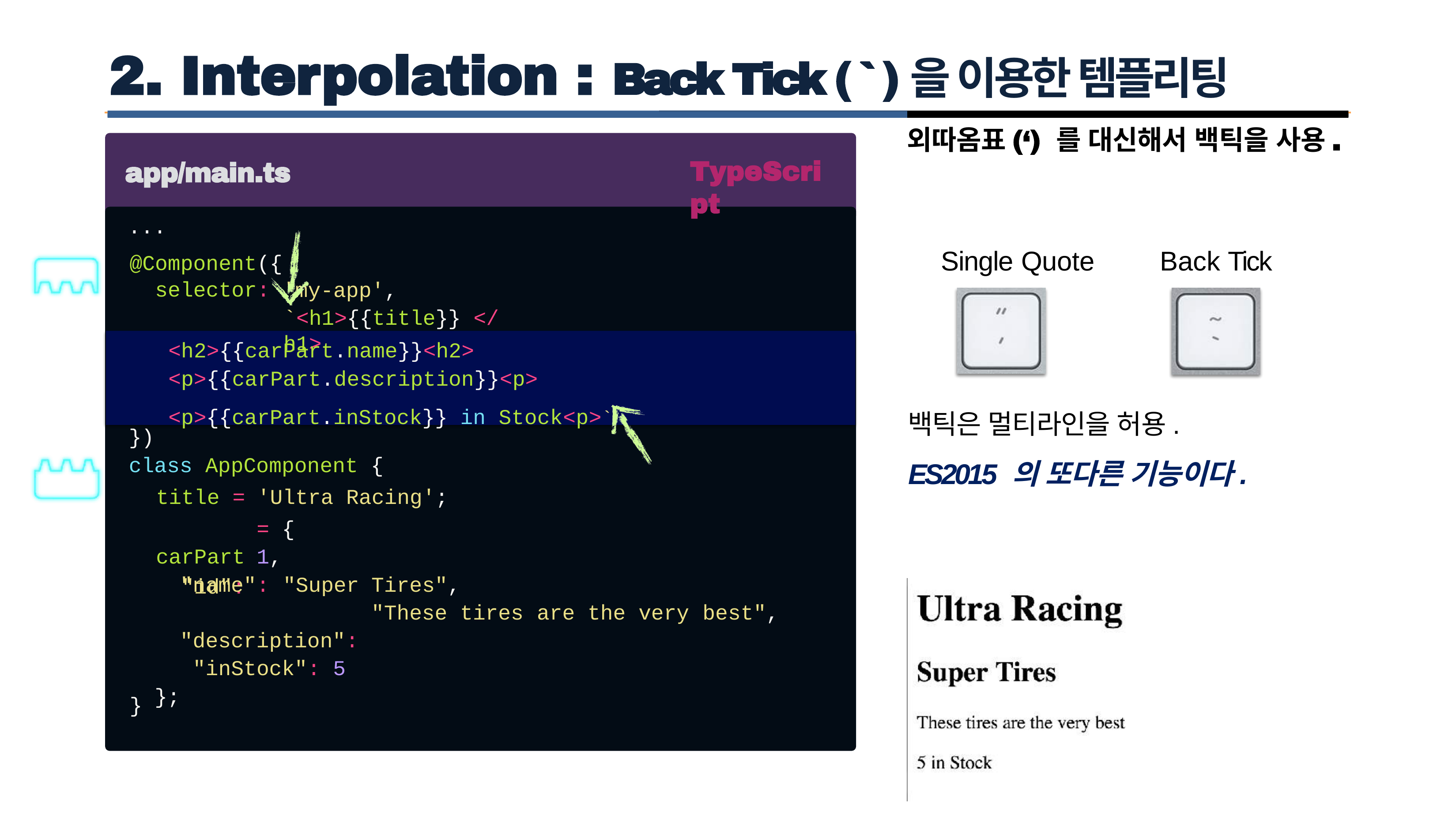

# 2. Interpolation : Back Tick ( ` )을 이용한 템플리팅

외따옴표(‘) 를 대신해서 백틱을 사용.

TypeScript
app/main.ts

...
@Component({

Single Quote
Back Tick

selector:  template:
'my-app',
`<h1>{{title}} </h1>

<h2>{{carPart.name}}<h2>
<p>{{carPart.description}}<p>
<p>{{carPart.inStock}} in Stock<p>`
백틱은 멀티라인을 허용.
ES2015 의 또다른 기능이다.

})
class AppComponent {

title =  carPart  "id":
'Ultra Racing';
= {
1,
"name": "Super  "description":  "inStock": 5
};
Tires",
"These tires

are the very
best",
}